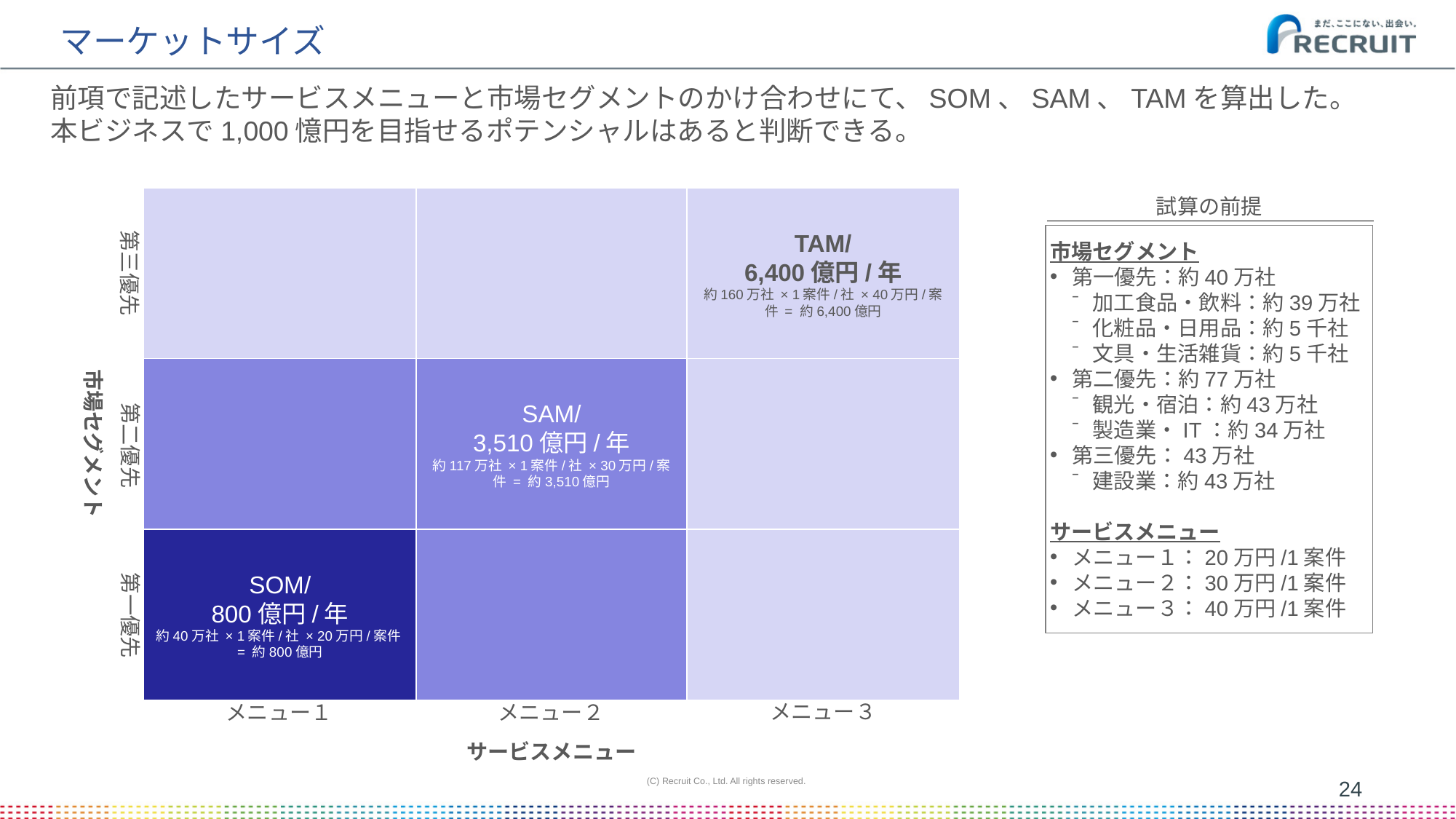

# マーケットサイズ
前項で記述したサービスメニューと市場セグメントのかけ合わせにて、SOM、SAM、TAMを算出した。
本ビジネスで1,000憶円を目指せるポテンシャルはあると判断できる。
市場セグメント

TAM/
6,400億円/年
約160万社 × 1案件/社 × 40万円/案件 = 約6,400億円
第三優先

SAM/
3,510億円/年
約117万社 × 1案件/社 × 30万円/案件 = 約3,510億円

第二優先
SOM/
800億円/年
約40万社 × 1案件/社 × 20万円/案件
= 約800億円

第一優先
メニュー３
メニュー１
メニュー２
サービスメニュー
試算の前提
市場セグメント
第一優先：約40万社
加工食品・飲料：約39万社
化粧品・日用品：約5千社
文具・生活雑貨：約5千社
第二優先：約77万社
観光・宿泊：約43万社
製造業・IT：約34万社
第三優先：43万社
建設業：約43万社
サービスメニュー
メニュー１：20万円/1案件
メニュー２：30万円/1案件
メニュー３：40万円/1案件
(C) Recruit Co., Ltd. All rights reserved.